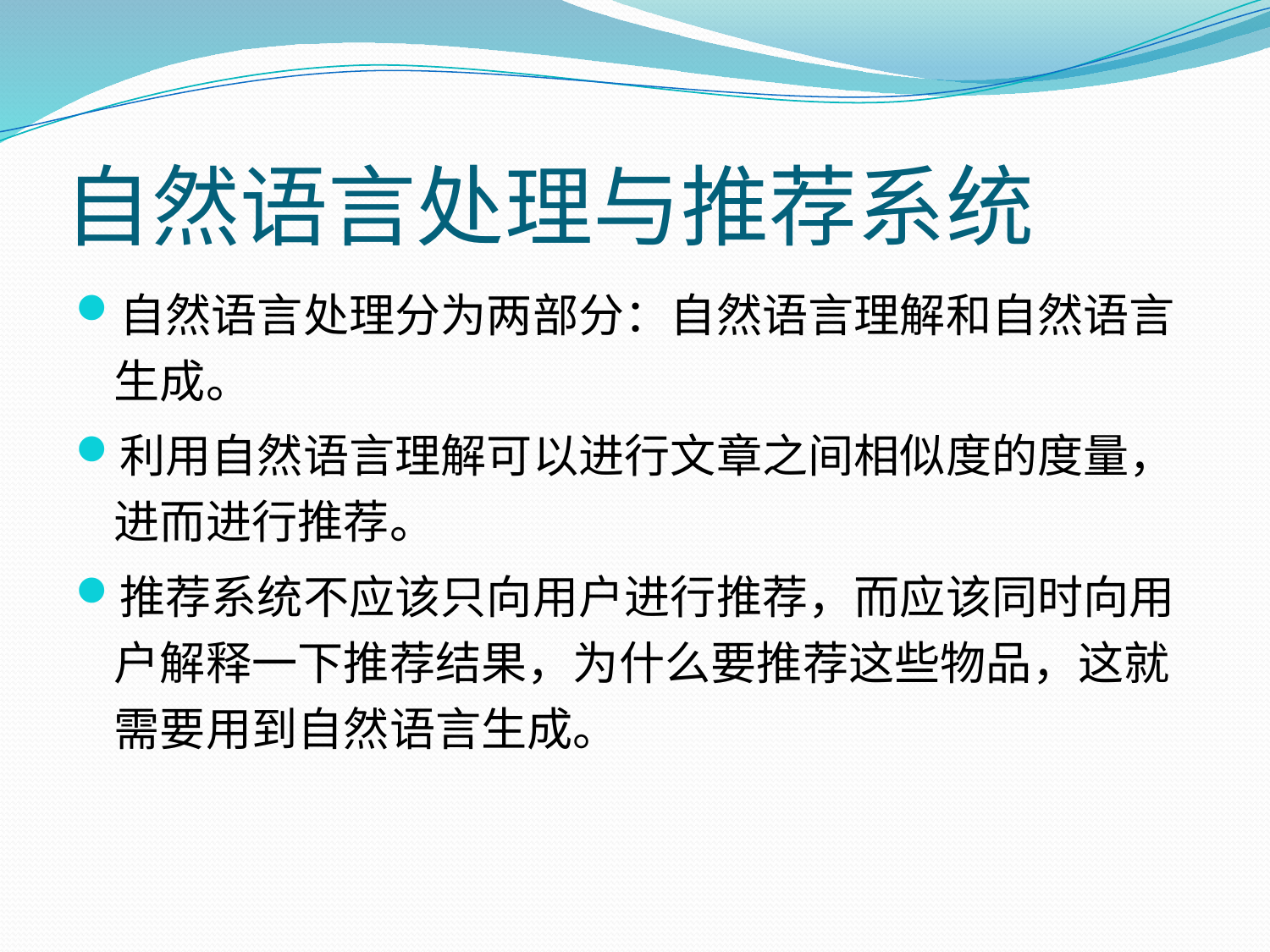

# 自然语言处理与推荐系统
自然语言处理分为两部分：自然语言理解和自然语言生成。
利用自然语言理解可以进行文章之间相似度的度量，进而进行推荐。
推荐系统不应该只向用户进行推荐，而应该同时向用户解释一下推荐结果，为什么要推荐这些物品，这就需要用到自然语言生成。